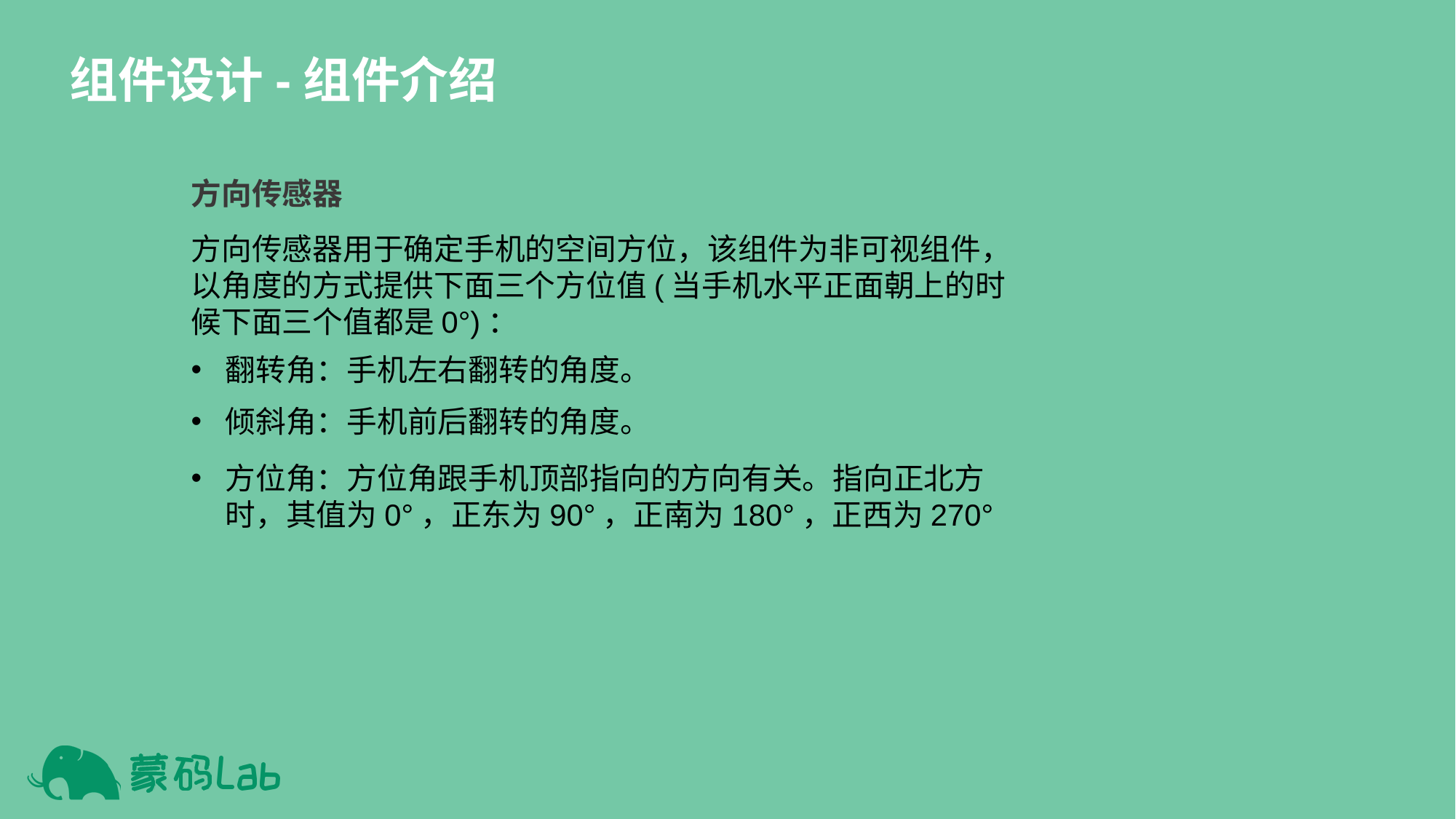

组件设计-组件介绍

方向传感器
方向传感器用于确定手机的空间方位，该组件为非可视组件，以角度的方式提供下面三个方位值(当手机水平正面朝上的时候下面三个值都是0°)：
翻转角：手机左右翻转的角度。
倾斜角：手机前后翻转的角度。
方位角：方位角跟手机顶部指向的方向有关。指向正北方时，其值为0°，正东为90°，正南为180°，正西为270°